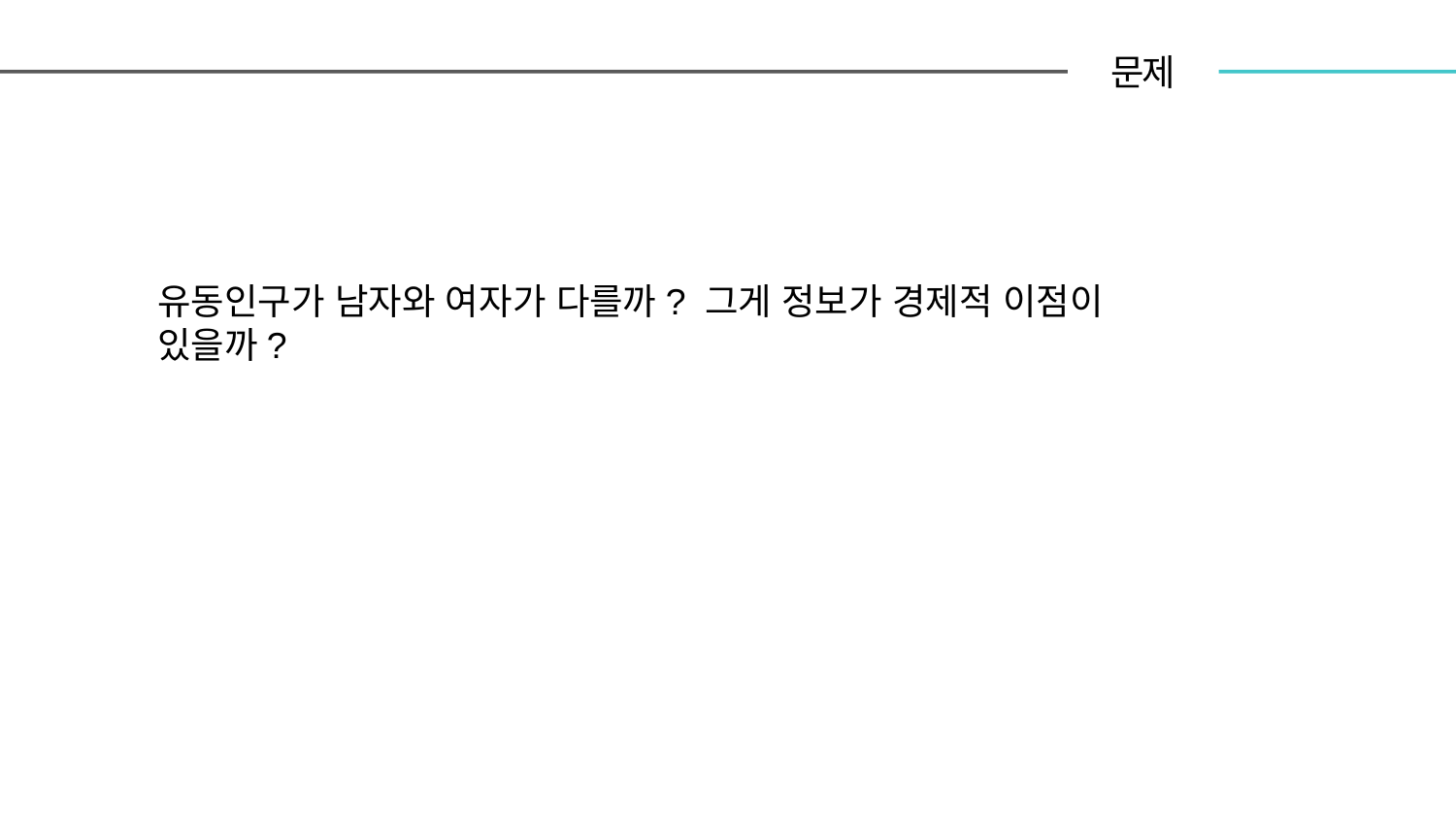

문제
유동인구가 남자와 여자가 다를까? 그게 정보가 경제적 이점이 있을까?